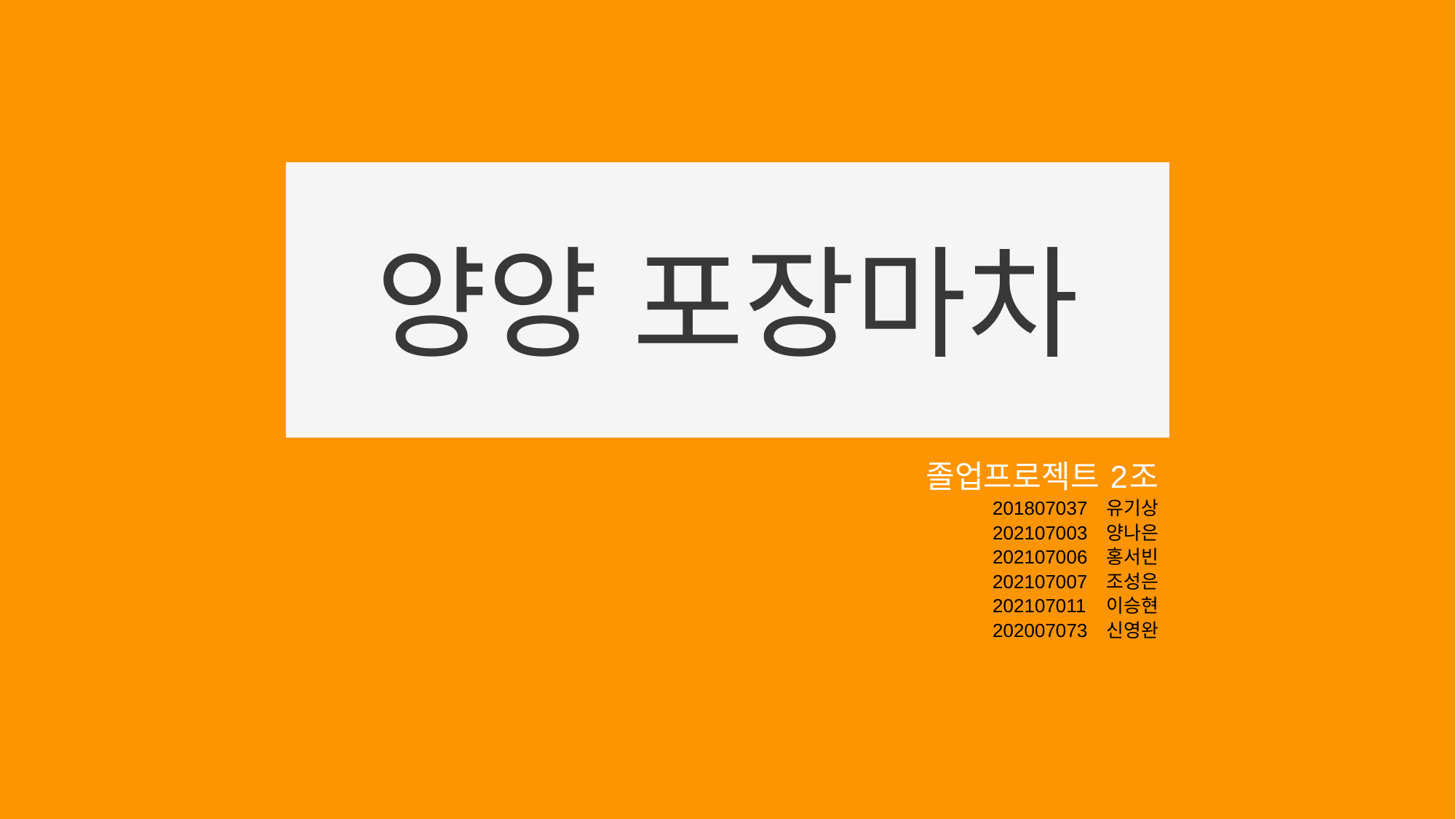

#

양양 포장마차
졸업프로젝트 2조
201807037 	유기상
202107003 	양나은
202107006 	홍서빈
202107007 	조성은
202107011 	이승현
202007073 	신영완